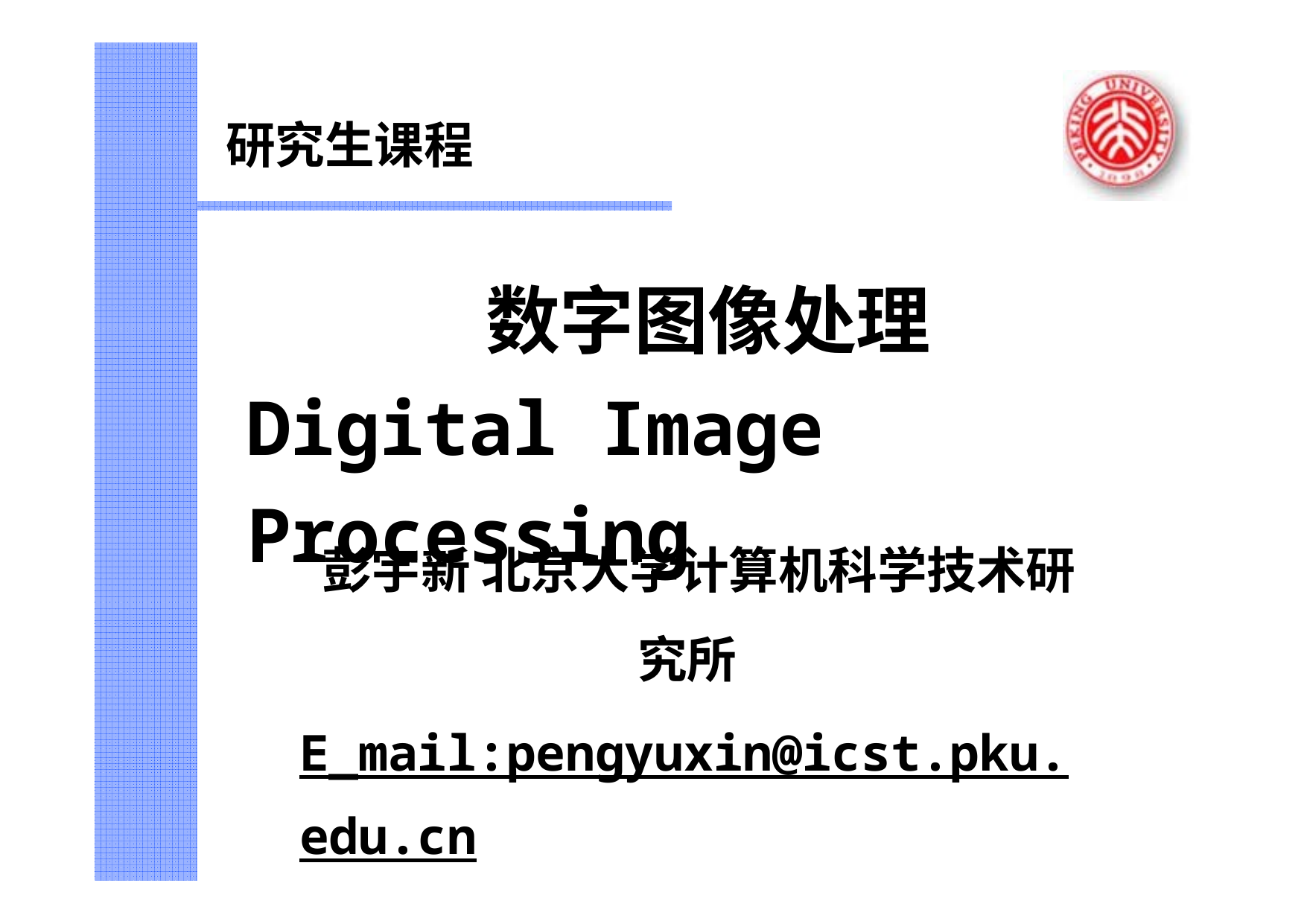

研究生课程
数字图像处理 Digital Image Processing
彭宇新 北京大学计算机科学技术研究所 E_mail:pengyuxin@icst.pku.edu.cn